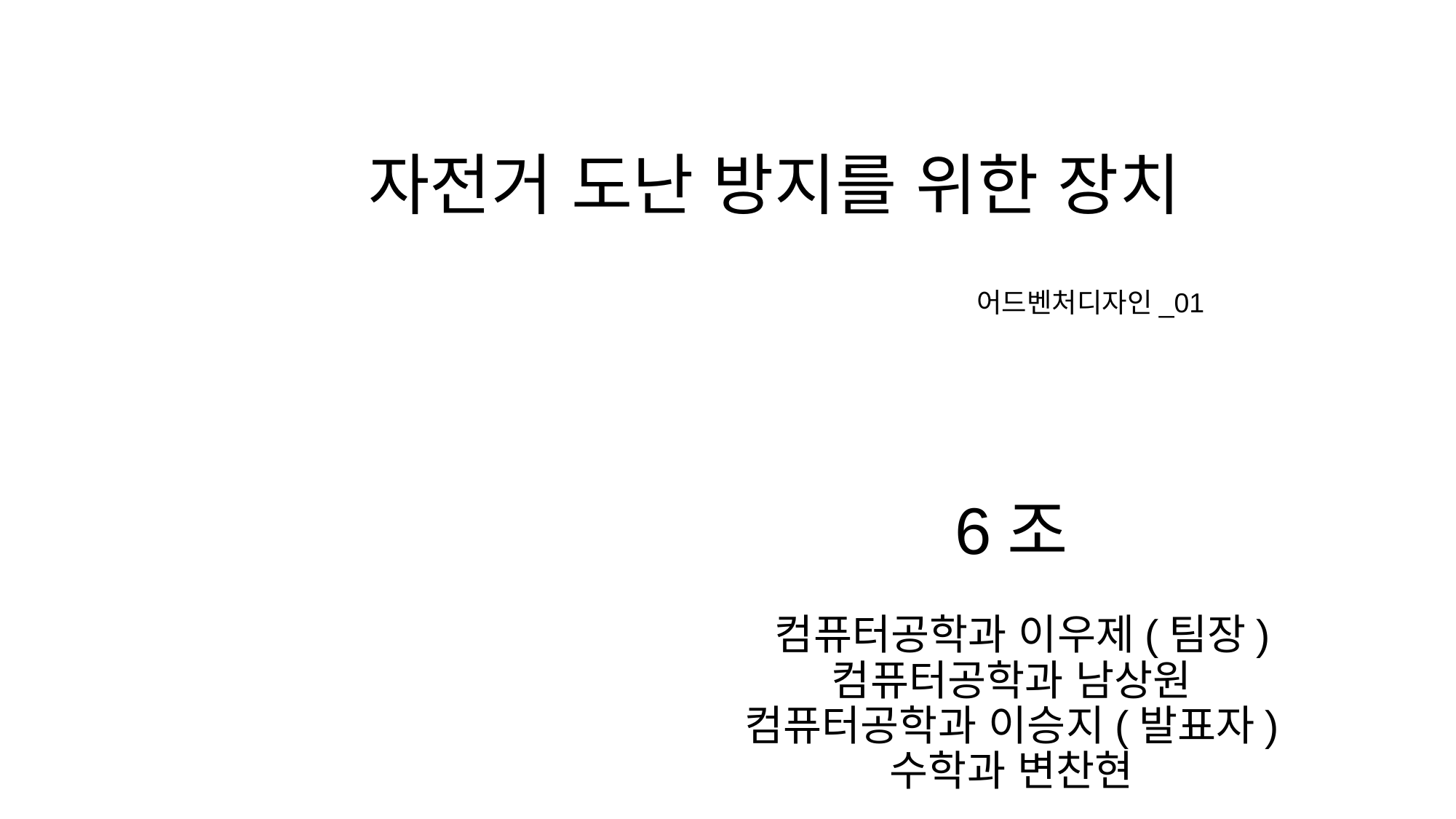

# 자전거 도난 방지를 위한 장치
어드벤처디자인_01

6조

 컴퓨터공학과 이우제(팀장)
컴퓨터공학과 남상원
컴퓨터공학과 이승지(발표자)
수학과 변찬현